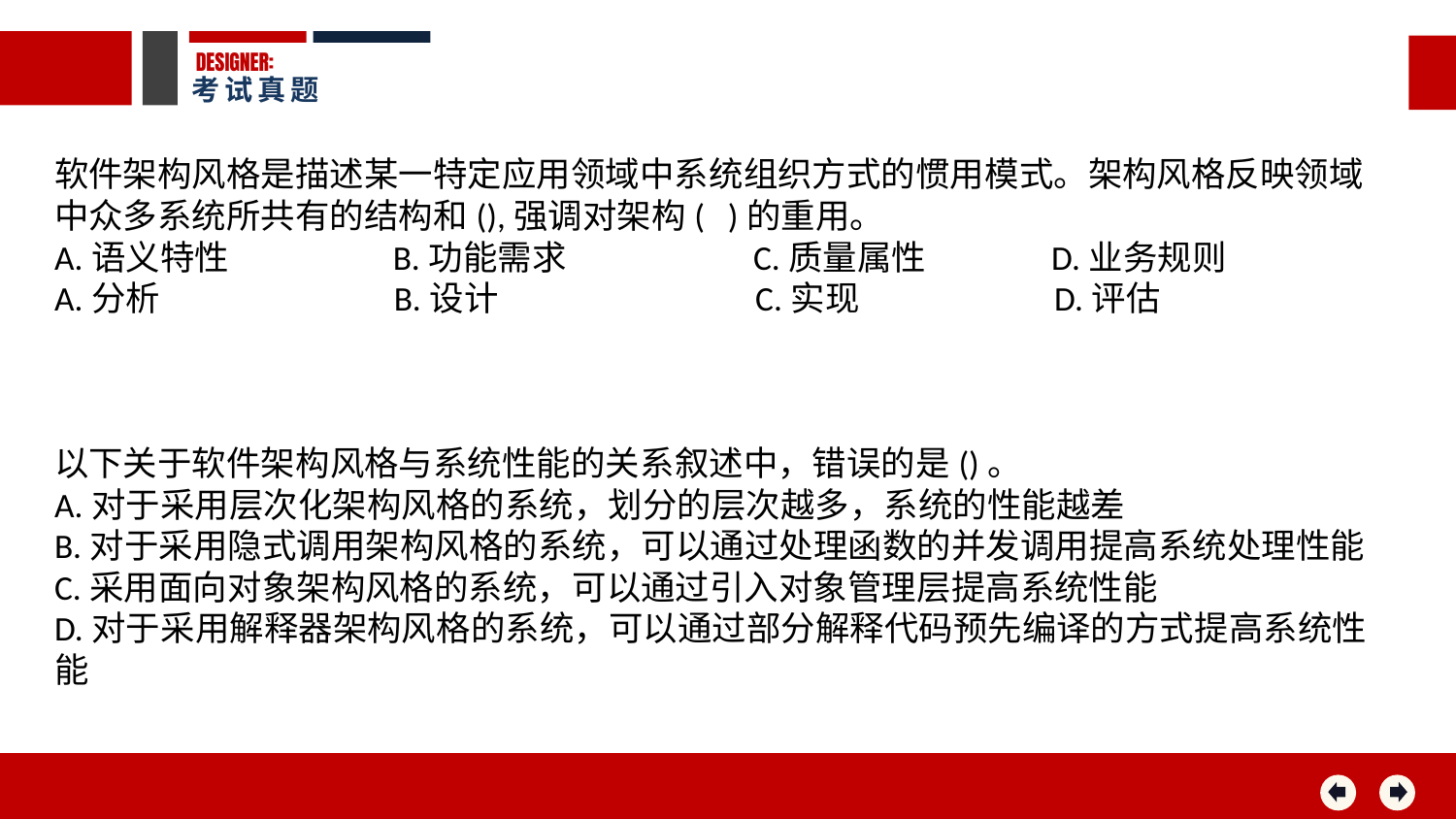

DESIGNER:
考试真题
软件架构风格是描述某一特定应用领域中系统组织方式的惯用模式。架构风格反映领域中众多系统所共有的结构和(),强调对架构(   )的重用。
A.语义特性                    B.功能需求                       C.质量属性               D.业务规则
A.分析                             B.设计                                C.实现                        D.评估

以下关于软件架构风格与系统性能的关系叙述中，错误的是()。
A.对于采用层次化架构风格的系统，划分的层次越多，系统的性能越差
B.对于采用隐式调用架构风格的系统，可以通过处理函数的并发调用提高系统处理性能
C.采用面向对象架构风格的系统，可以通过引入对象管理层提高系统性能
D.对于采用解释器架构风格的系统，可以通过部分解释代码预先编译的方式提高系统性能